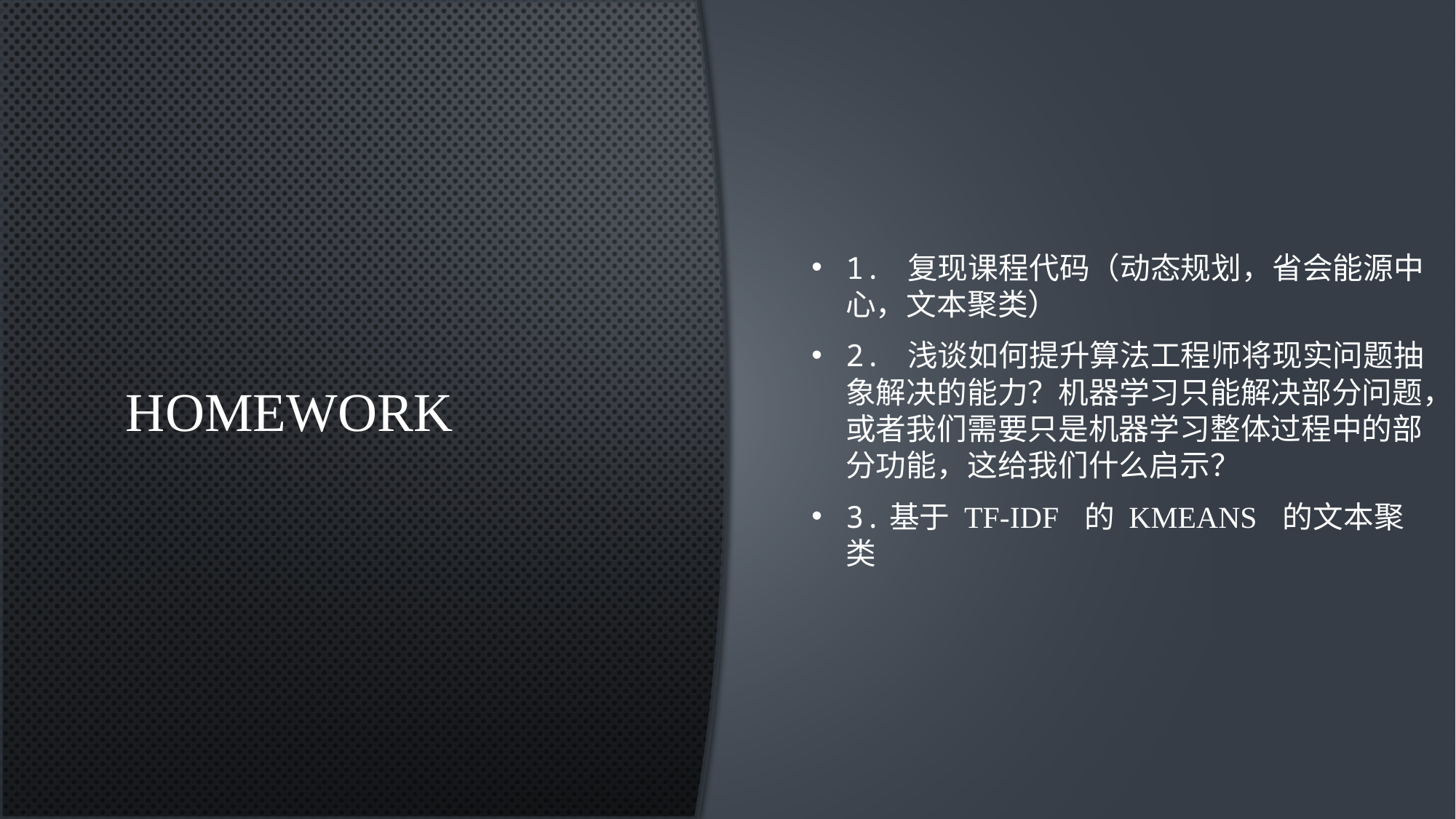

# Homework
1. 复现课程代码（动态规划，省会能源中心，文本聚类）
2. 浅谈如何提升算法工程师将现实问题抽象解决的能力？机器学习只能解决部分问题，或者我们需要只是机器学习整体过程中的部分功能，这给我们什么启示？
3.基于 TF-IDF 的 KMeans 的文本聚类